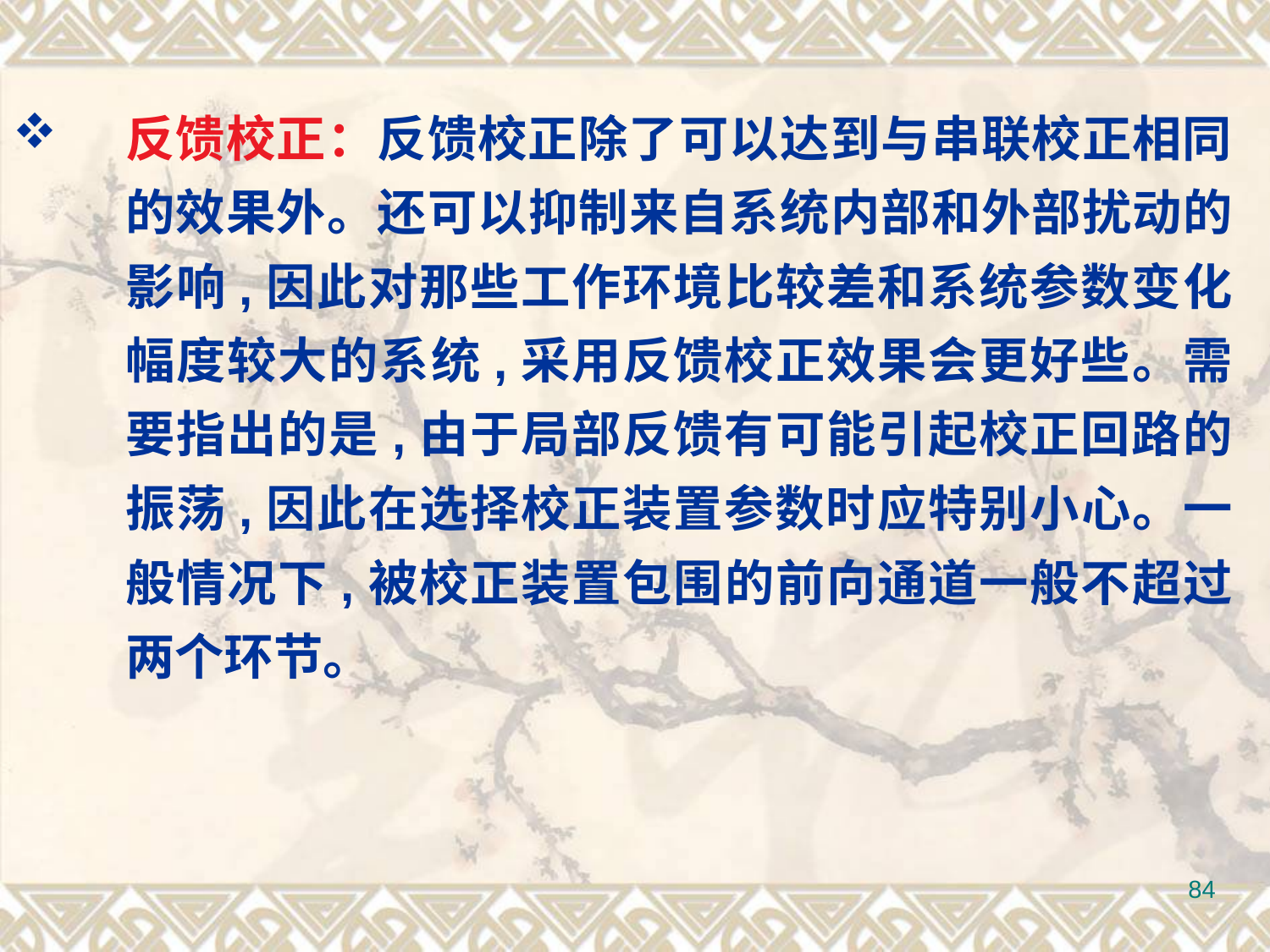

反馈校正：反馈校正除了可以达到与串联校正相同的效果外。还可以抑制来自系统内部和外部扰动的影响,因此对那些工作环境比较差和系统参数变化幅度较大的系统,采用反馈校正效果会更好些。需要指出的是,由于局部反馈有可能引起校正回路的振荡,因此在选择校正装置参数时应特别小心。一般情况下,被校正装置包围的前向通道一般不超过两个环节。
84